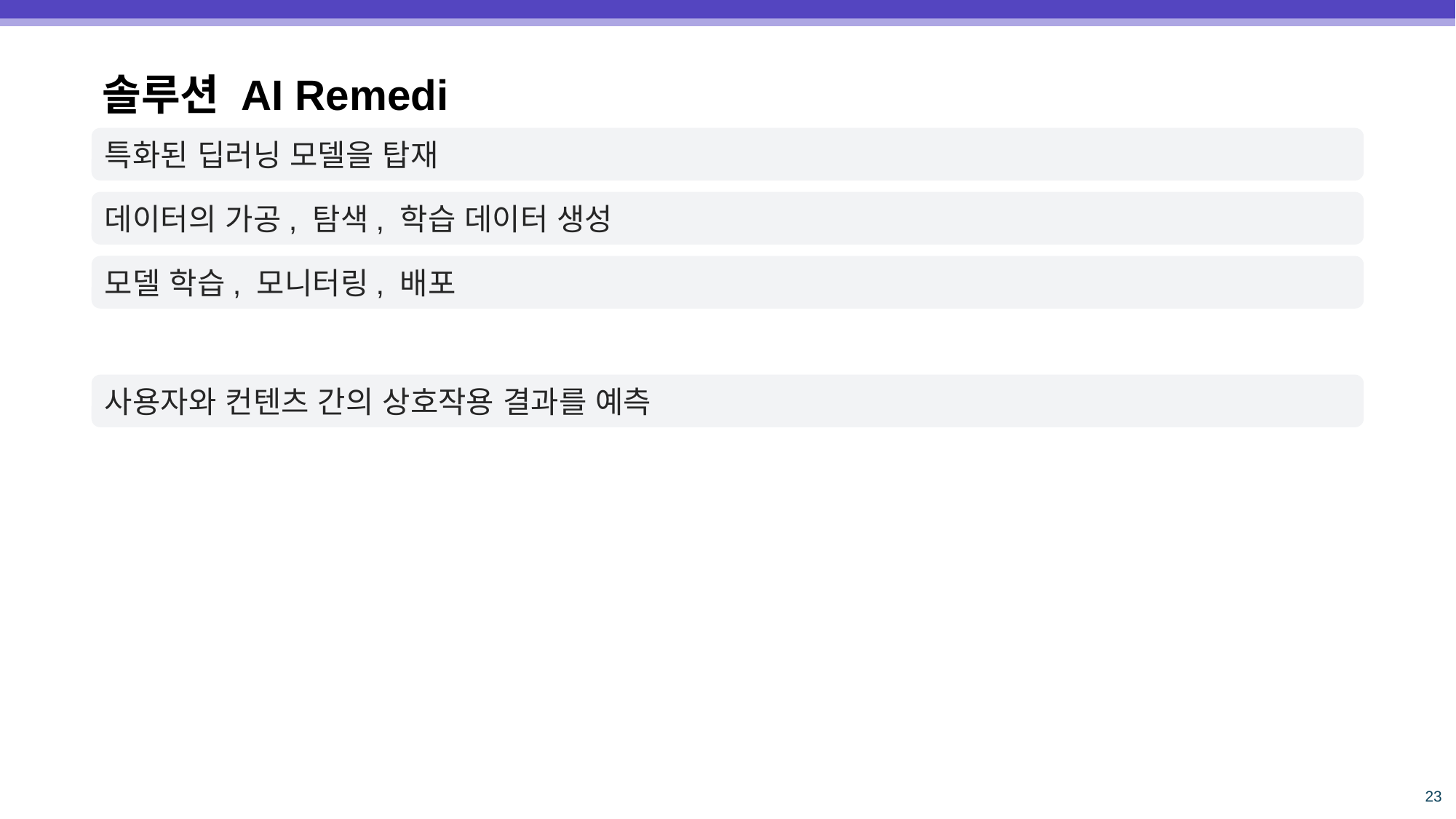

솔루션 AI Remedi
특화된 딥러닝 모델을 탑재
데이터의 가공, 탐색, 학습 데이터 생성
모델 학습, 모니터링, 배포
사용자와 컨텐츠 간의 상호작용 결과를 예측
23